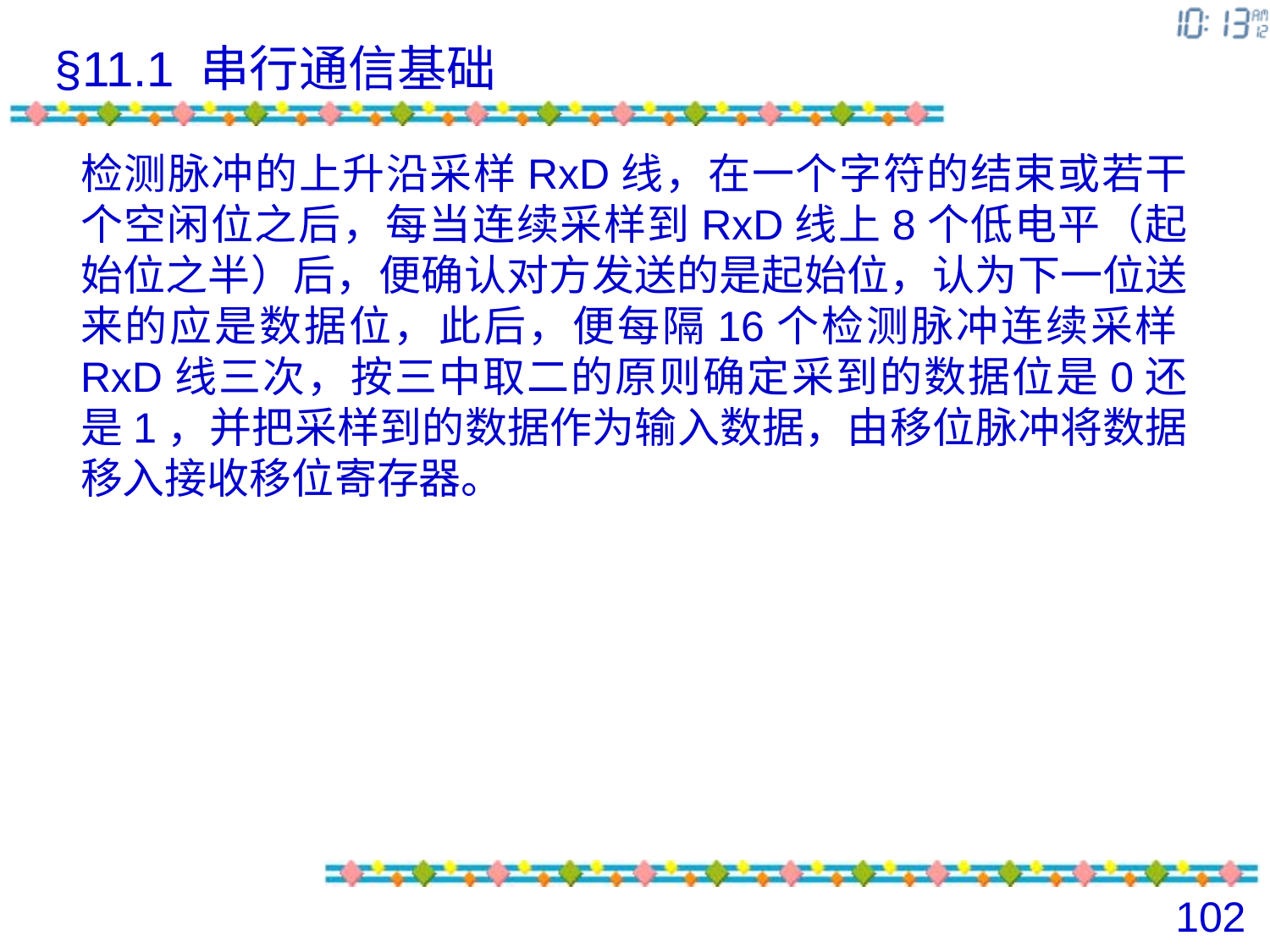

§11.1 串行通信基础
检测脉冲的上升沿采样RxD线，在一个字符的结束或若干个空闲位之后，每当连续采样到RxD线上8个低电平（起始位之半）后，便确认对方发送的是起始位，认为下一位送来的应是数据位，此后，便每隔16个检测脉冲连续采样RxD线三次，按三中取二的原则确定采到的数据位是0还是1，并把采样到的数据作为输入数据，由移位脉冲将数据移入接收移位寄存器。